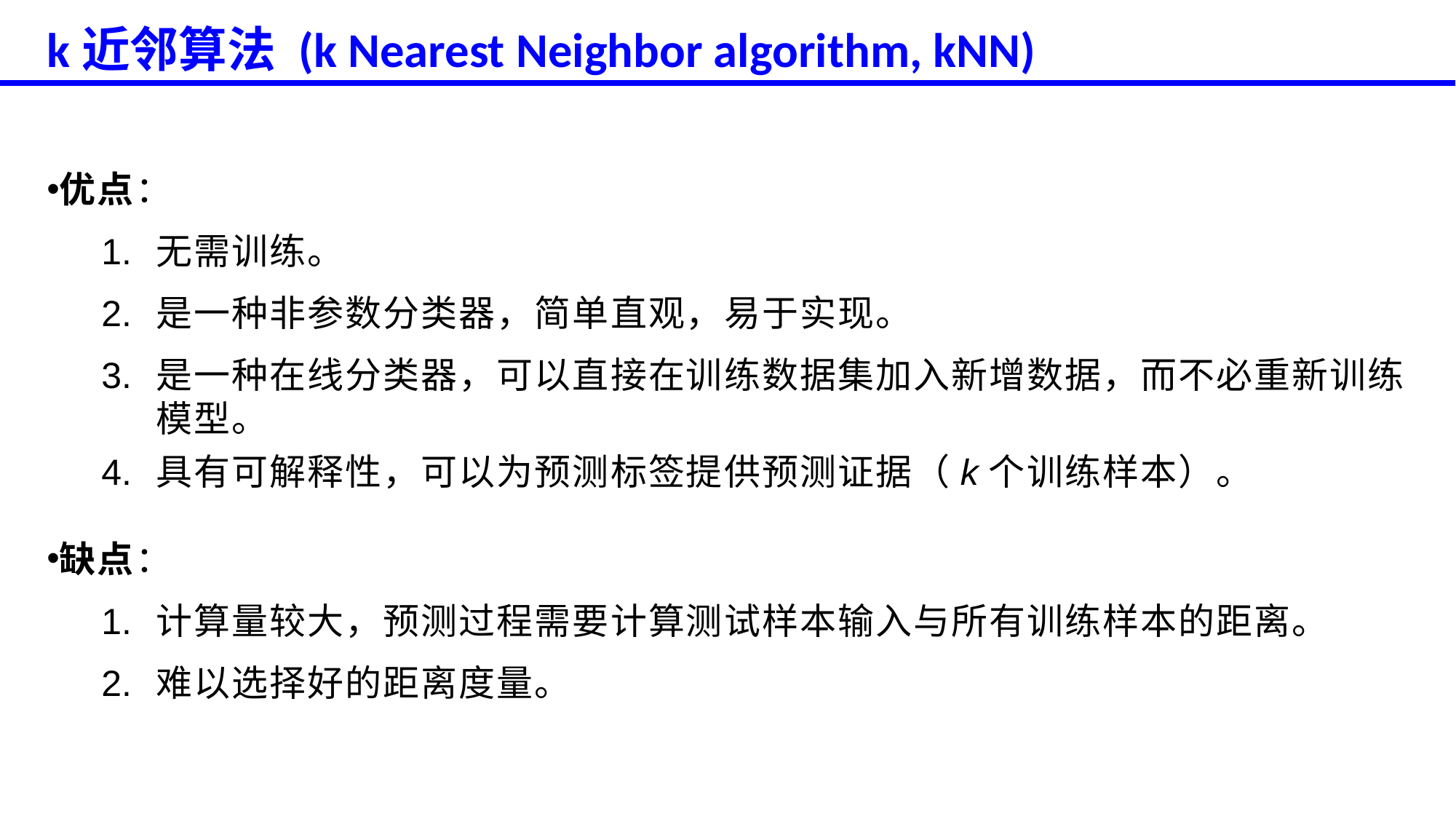

k近邻算法 (k Nearest Neighbor algorithm, kNN)
优点：
无需训练。
是一种非参数分类器，简单直观，易于实现。
是一种在线分类器，可以直接在训练数据集加入新增数据，而不必重新训练模型。
具有可解释性，可以为预测标签提供预测证据（k个训练样本）。

缺点：
计算量较大，预测过程需要计算测试样本输入与所有训练样本的距离。
难以选择好的距离度量。